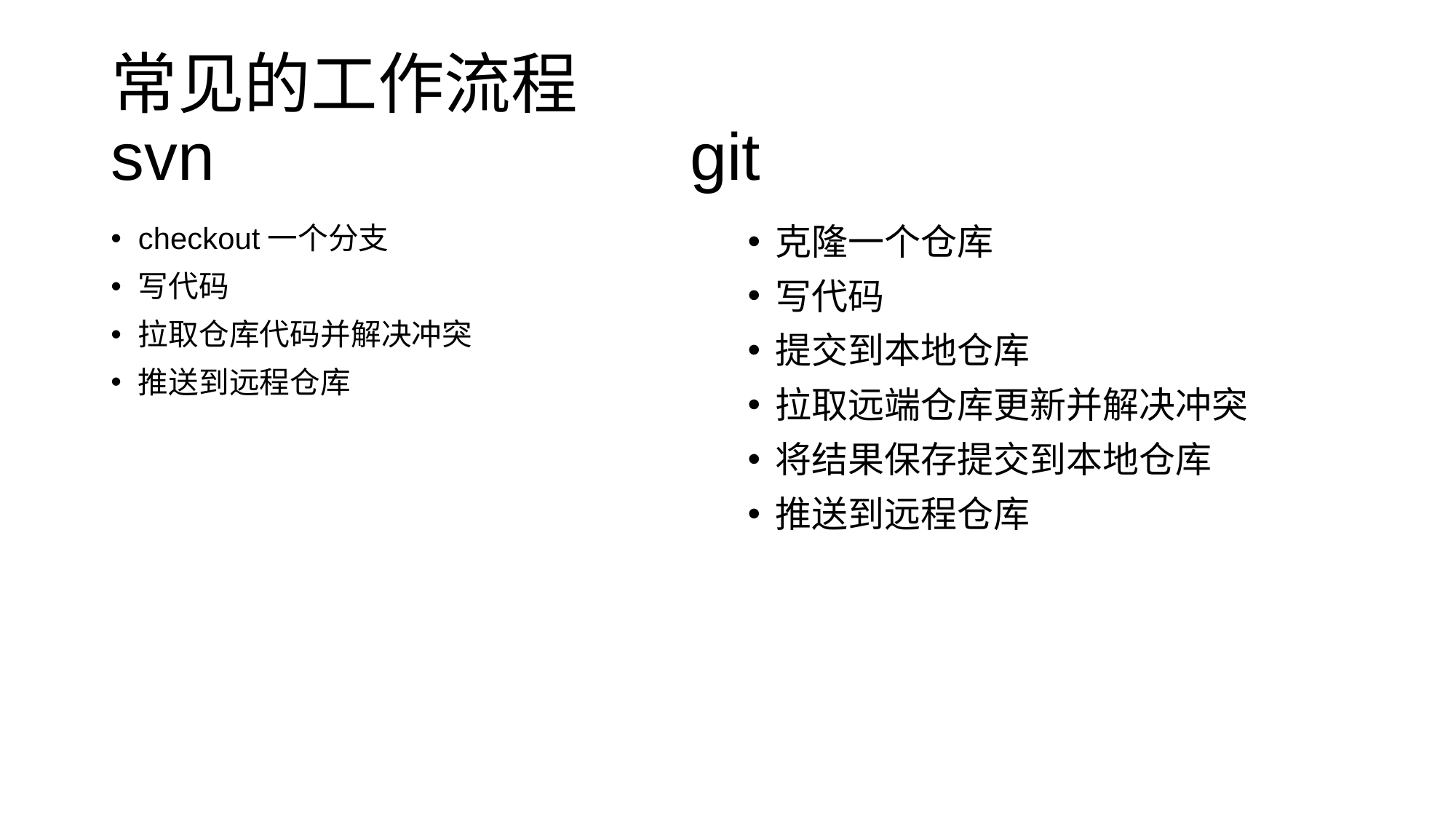

# 常见的工作流程 svn                               git
checkout一个分支
写代码
拉取仓库代码并解决冲突
推送到远程仓库
克隆一个仓库
写代码
提交到本地仓库
拉取远端仓库更新并解决冲突
将结果保存提交到本地仓库
推送到远程仓库